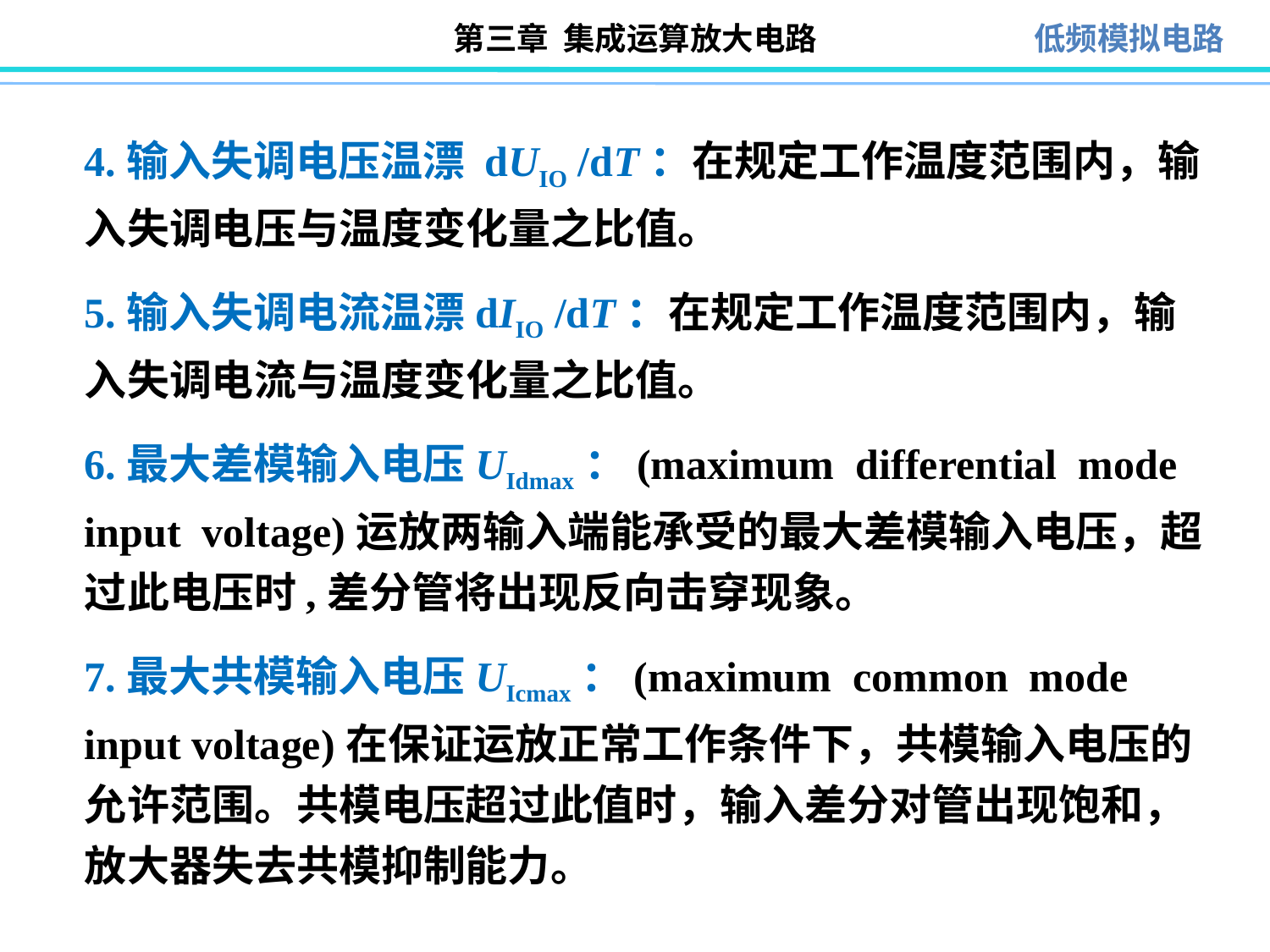

4.输入失调电压温漂 dUIO /dT：在规定工作温度范围内，输入失调电压与温度变化量之比值。
5.输入失调电流温漂dIIO /dT：在规定工作温度范围内，输入失调电流与温度变化量之比值。
6.最大差模输入电压UIdmax：(maximum  differential  mode input  voltage)运放两输入端能承受的最大差模输入电压，超过此电压时,差分管将出现反向击穿现象。
7.最大共模输入电压UIcmax：(maximum  common  mode  input voltage)在保证运放正常工作条件下，共模输入电压的允许范围。共模电压超过此值时，输入差分对管出现饱和，放大器失去共模抑制能力。
98